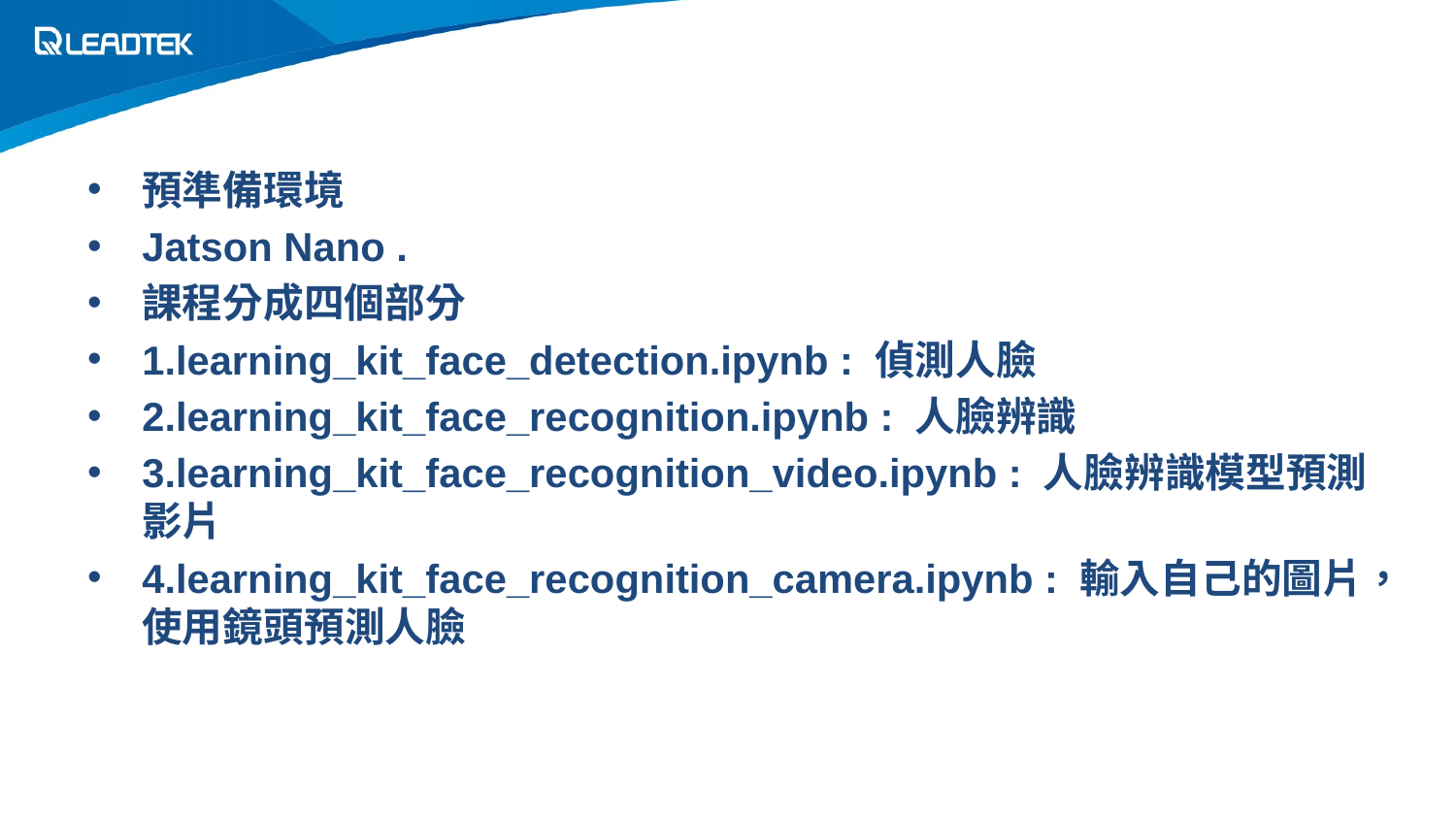

#
預準備環境
Jatson Nano .
課程分成四個部分
1.learning_kit_face_detection.ipynb : 偵測人臉
2.learning_kit_face_recognition.ipynb : 人臉辨識
3.learning_kit_face_recognition_video.ipynb : 人臉辨識模型預測影片
4.learning_kit_face_recognition_camera.ipynb : 輸入自己的圖片，使用鏡頭預測人臉